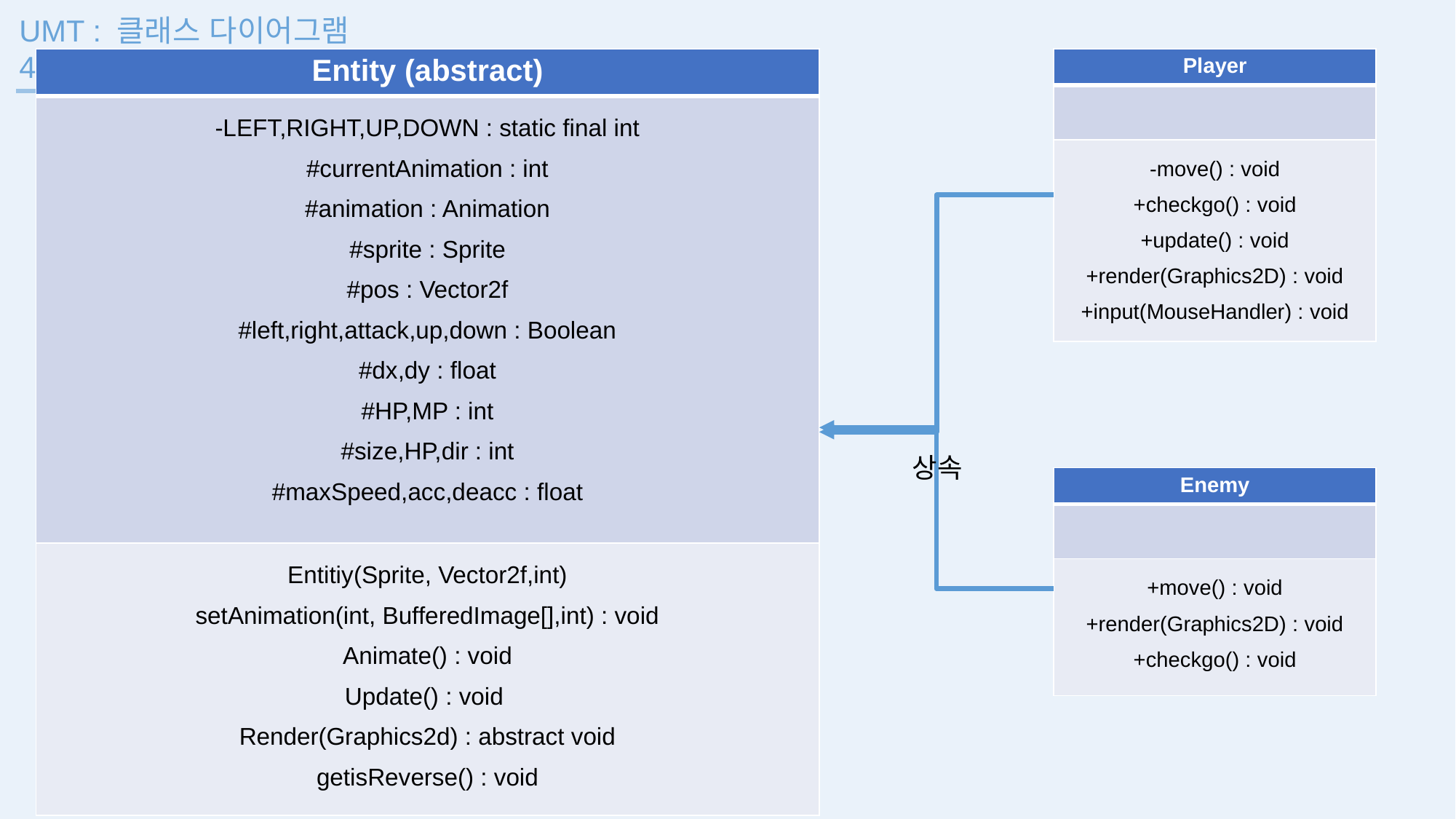

UMT : 클래스 다이어그램
4 page (entity Package)
| Entity (abstract) |
| --- |
| -LEFT,RIGHT,UP,DOWN : static final int #currentAnimation : int #animation : Animation #sprite : Sprite #pos : Vector2f #left,right,attack,up,down : Boolean #dx,dy : float #HP,MP : int #size,HP,dir : int #maxSpeed,acc,deacc : float |
| Entitiy(Sprite, Vector2f,int) setAnimation(int, BufferedImage[],int) : void Animate() : void Update() : void Render(Graphics2d) : abstract void getisReverse() : void |
| Player |
| --- |
|  |
| -move() : void +checkgo() : void +update() : void +render(Graphics2D) : void +input(MouseHandler) : void |
상속
| Enemy |
| --- |
|  |
| +move() : void +render(Graphics2D) : void +checkgo() : void |